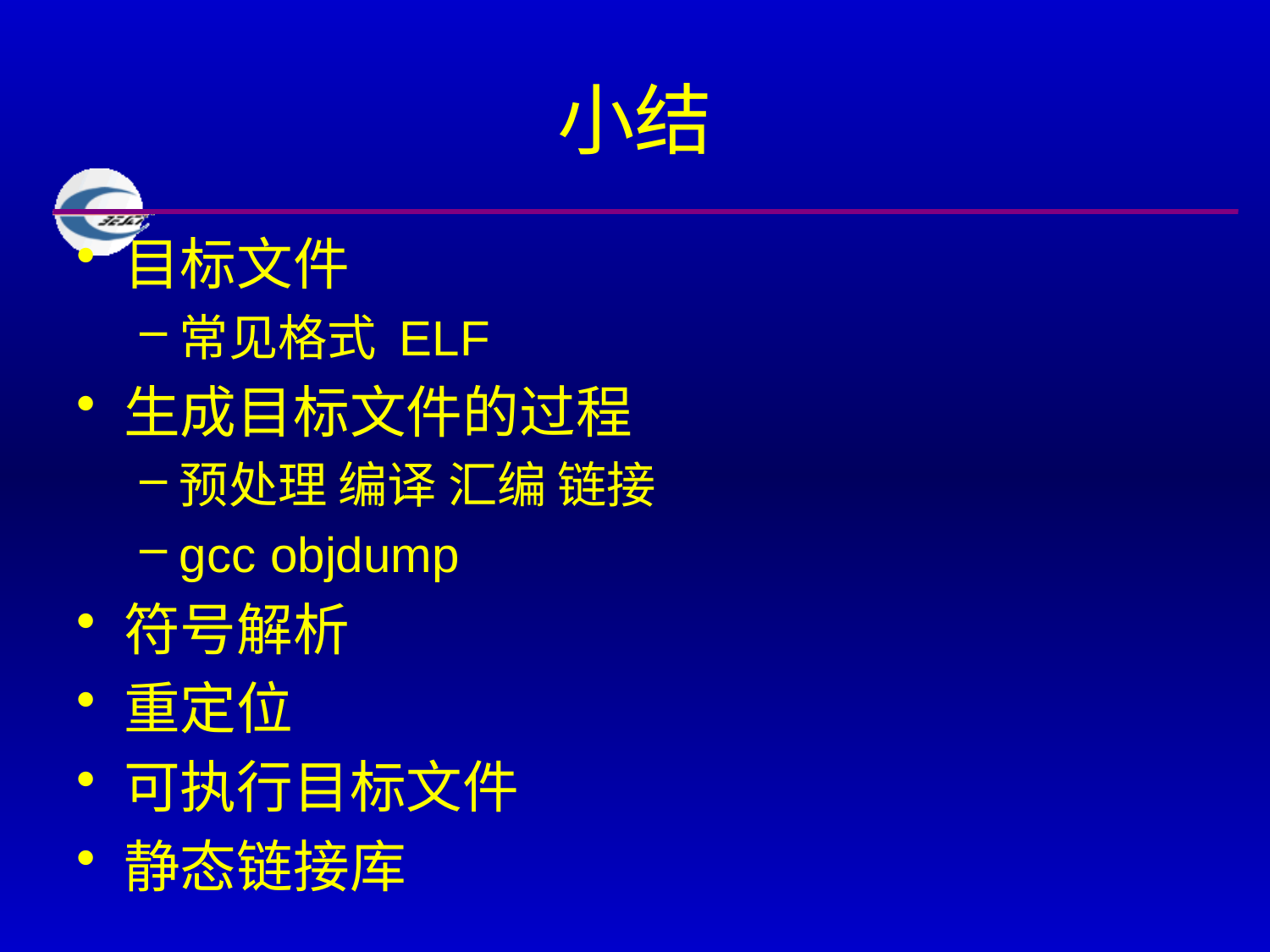

# 小结
目标文件
常见格式 ELF
生成目标文件的过程
预处理 编译 汇编 链接
gcc objdump
符号解析
重定位
可执行目标文件
静态链接库